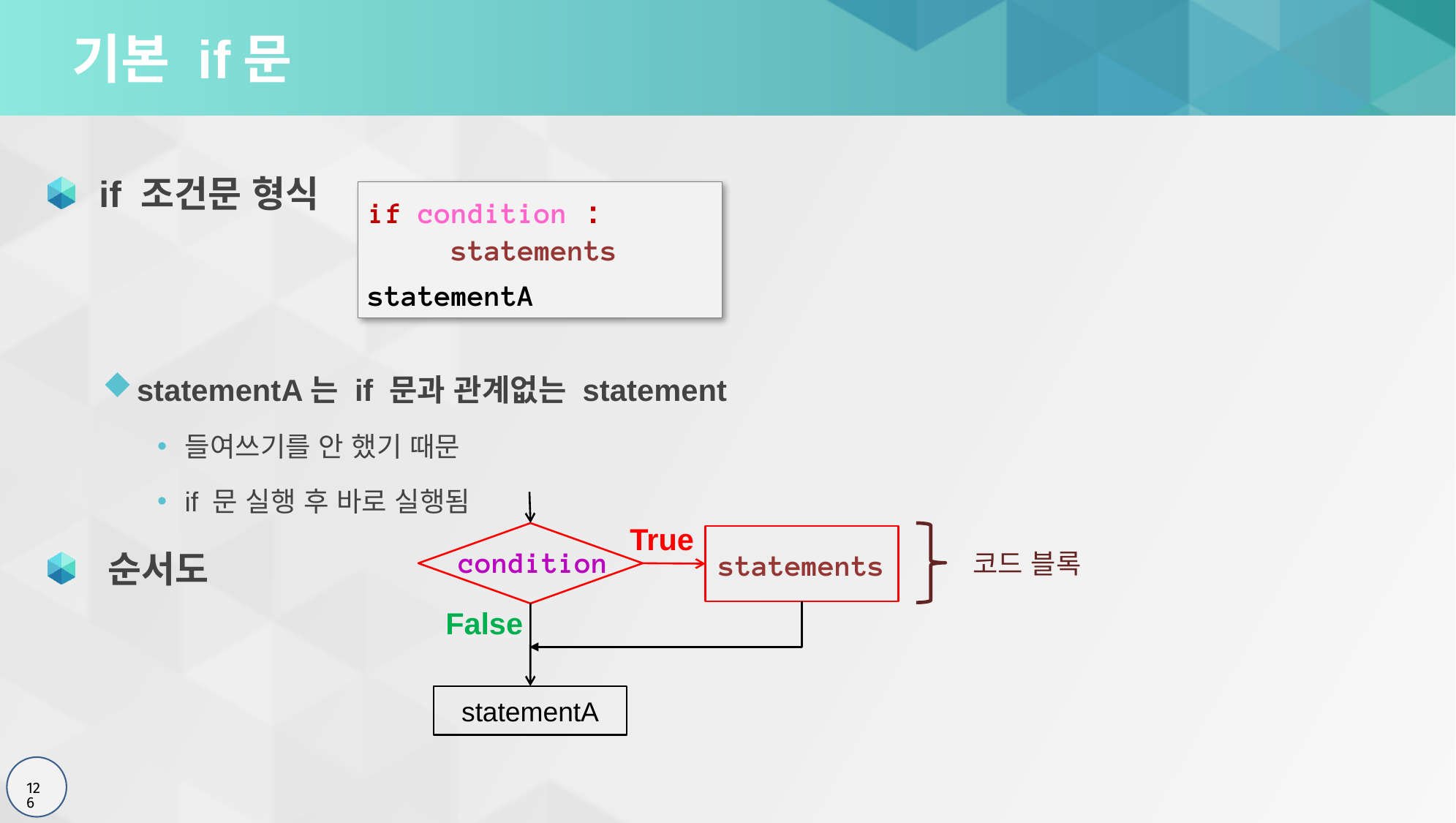

# 기본 if문
 if 조건문 형식

statementA는 if 문과 관계없는 statement
들여쓰기를 안 했기 때문
if 문 실행 후 바로 실행됨
 순서도
if condition :
     statements
statementA
True

statements
condition
False

코드 블록
statementA